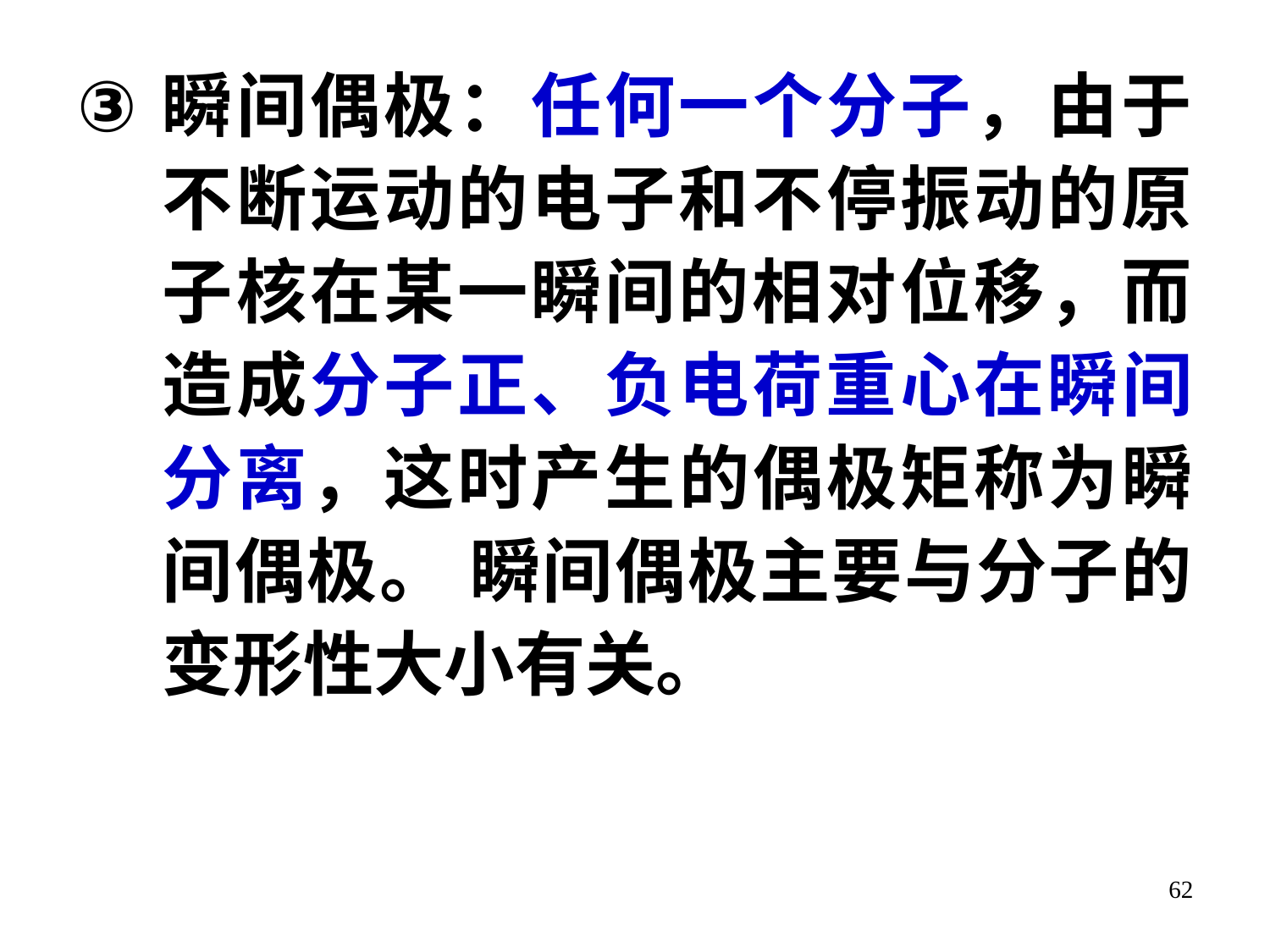

瞬间偶极：任何一个分子，由于不断运动的电子和不停振动的原子核在某一瞬间的相对位移，而造成分子正、负电荷重心在瞬间分离，这时产生的偶极矩称为瞬间偶极。 瞬间偶极主要与分子的变形性大小有关。
62